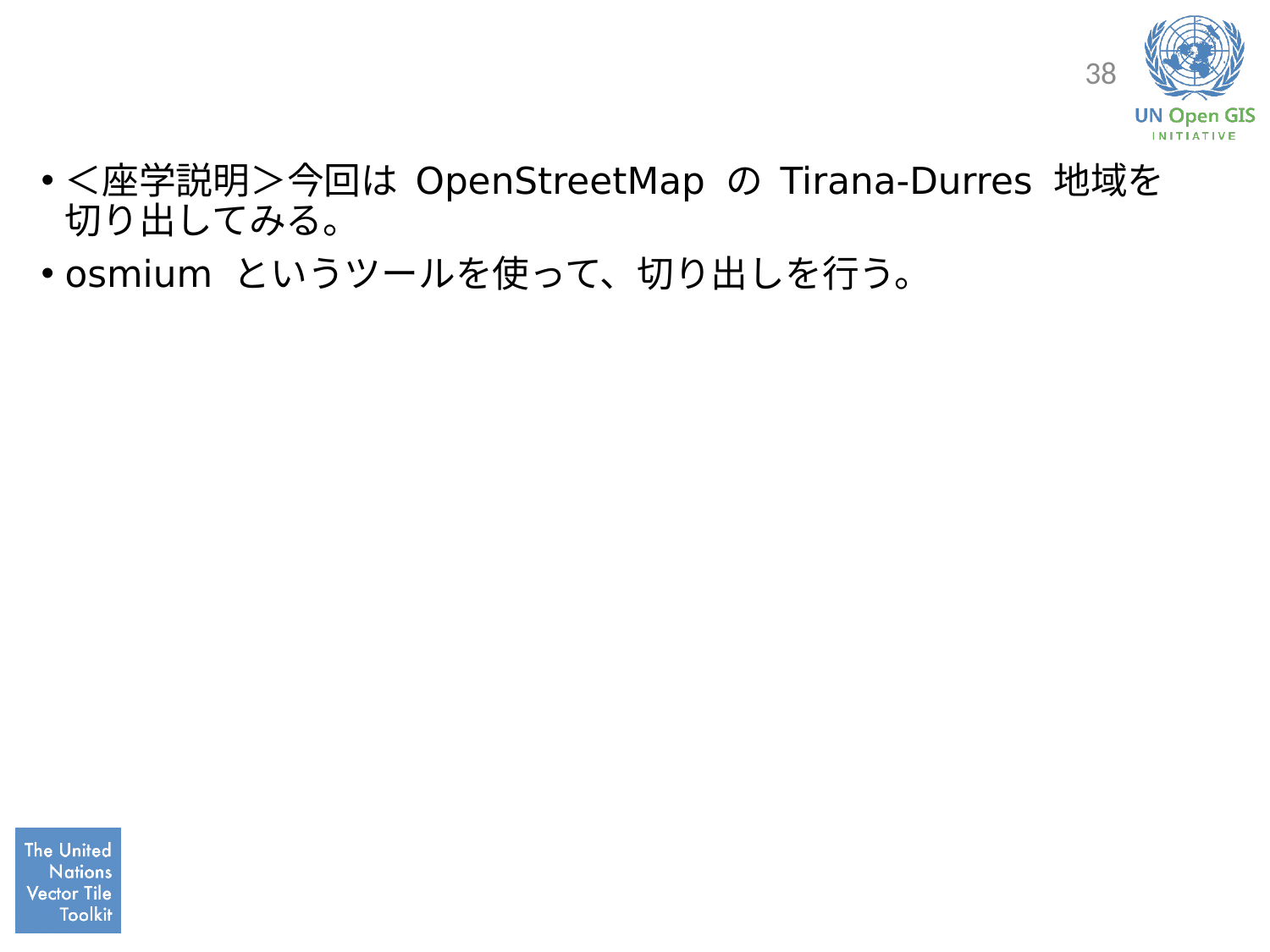

#
38
＜座学説明＞今回は OpenStreetMap の Tirana-Durres 地域を切り出してみる。
osmium というツールを使って、切り出しを行う。